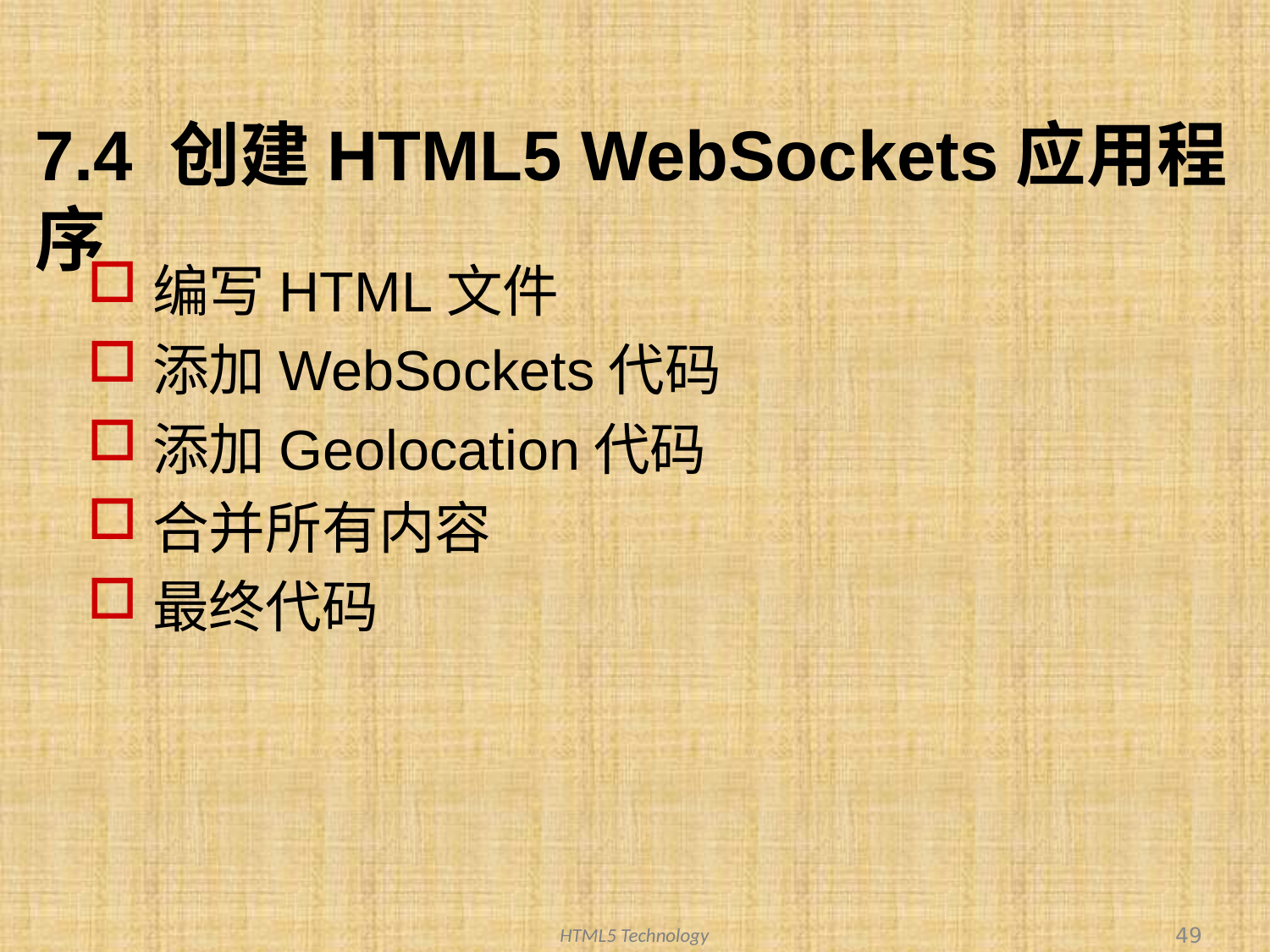

# 7.4 创建HTML5 WebSockets应用程序
编写HTML文件
添加WebSockets代码
添加Geolocation代码
合并所有内容
最终代码
49
HTML5 Technology